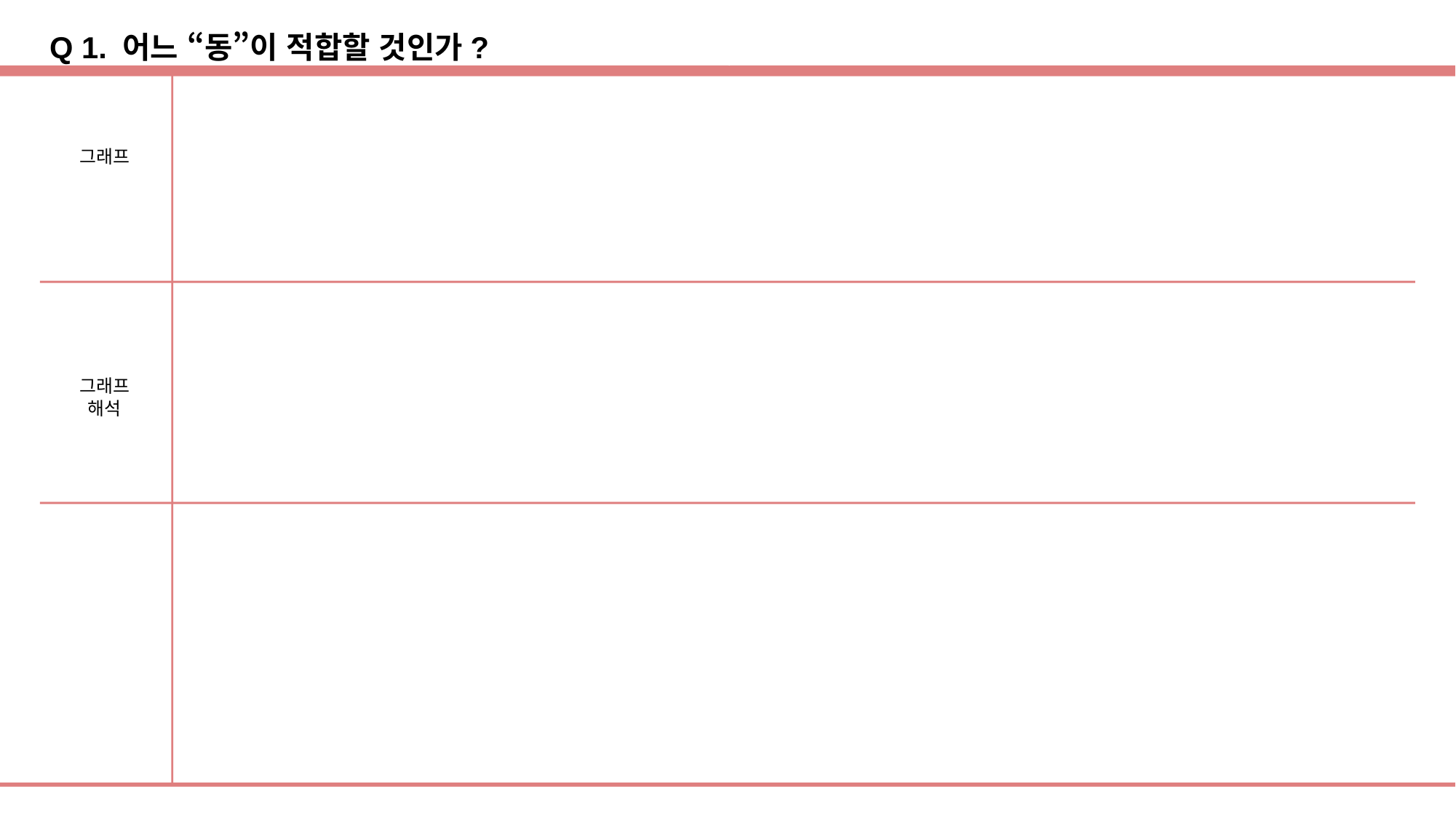

Q 1. 어느 “동”이 적합할 것인가?
`
그래프
`
그래프
해석
`
`
|  |
| --- |
|  |
| --- |
`